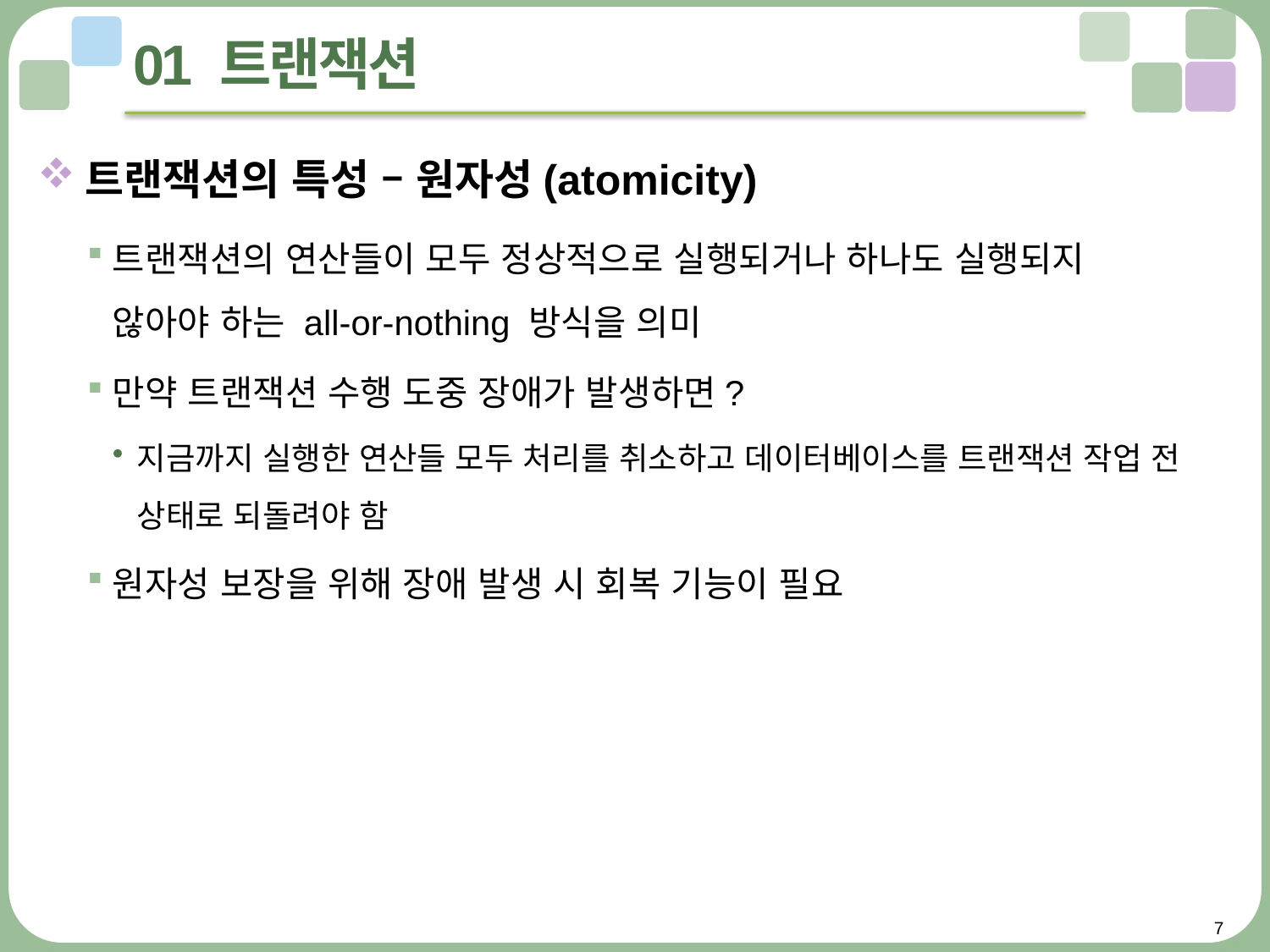

# 01 트랜잭션
트랜잭션의 특성 – 원자성(atomicity)
트랜잭션의 연산들이 모두 정상적으로 실행되거나 하나도 실행되지
않아야 하는 all-or-nothing 방식을 의미
만약 트랜잭션 수행 도중 장애가 발생하면?
지금까지 실행한 연산들 모두 처리를 취소하고 데이터베이스를 트랜잭션 작업 전 상태로 되돌려야 함
원자성 보장을 위해 장애 발생 시 회복 기능이 필요